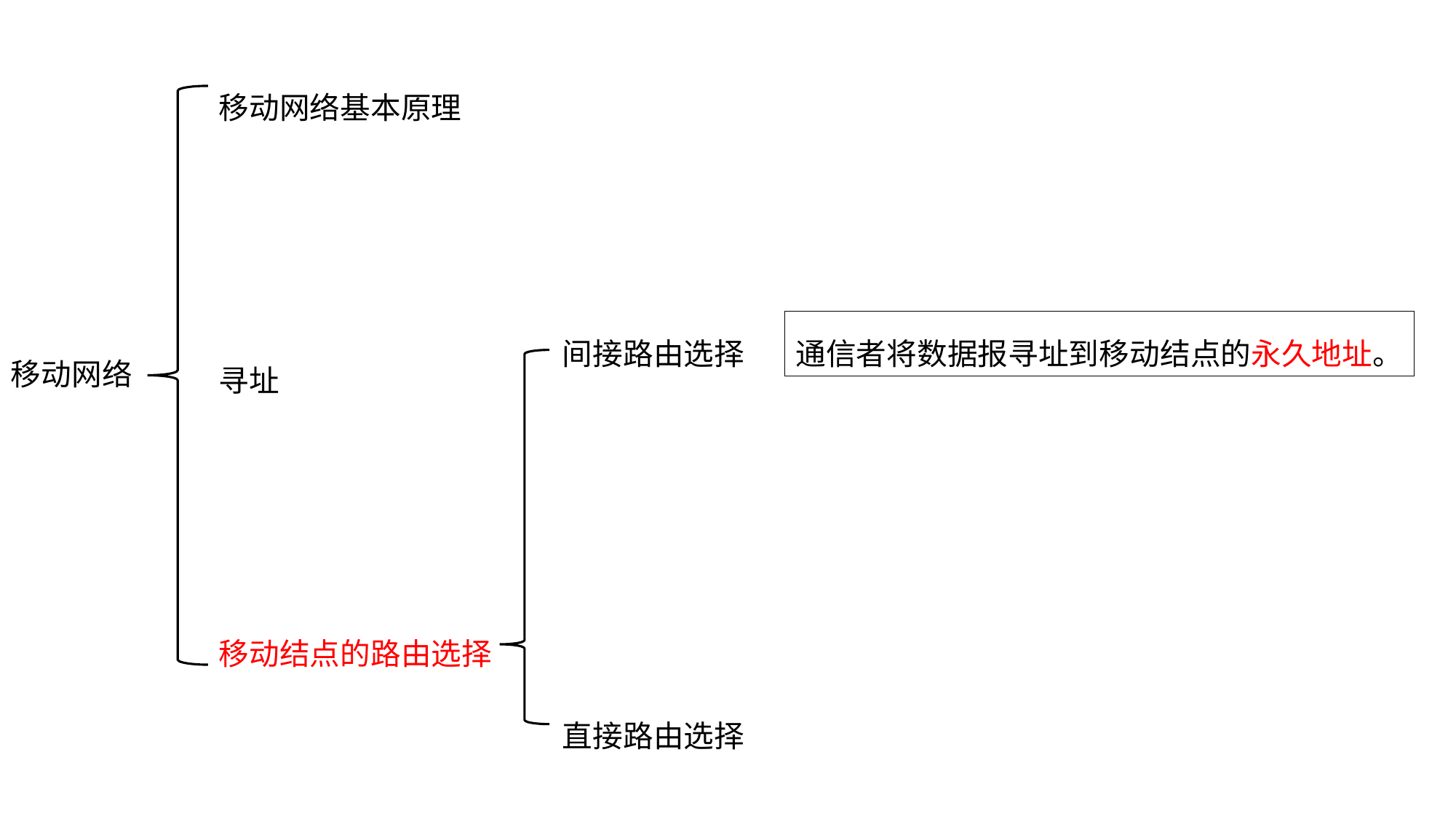

移动网络基本原理

寻址

移动结点的路由选择

间接路由选择

直接路由选择
通信者将数据报寻址到移动结点的永久地址。
移动网络